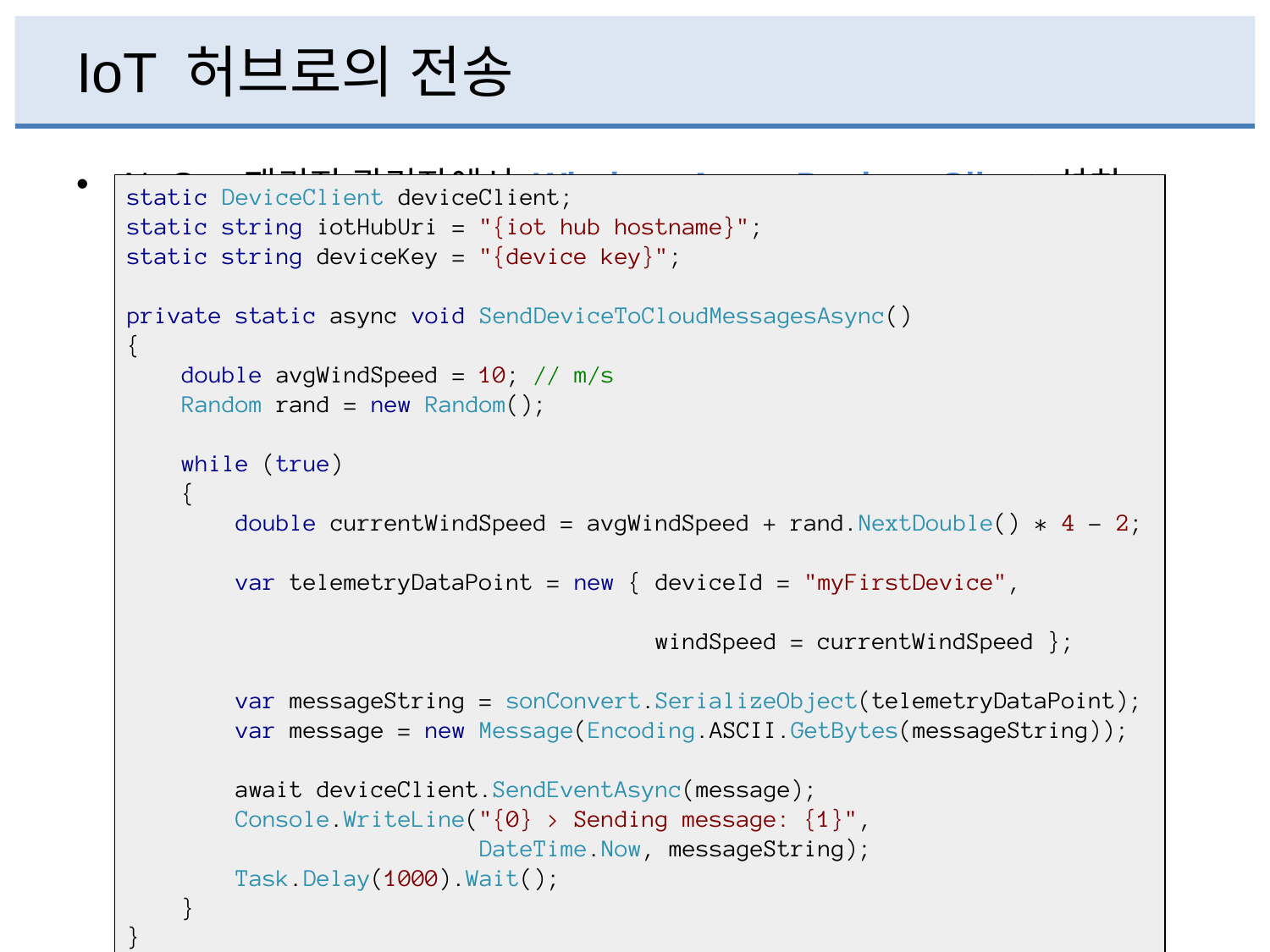

# IoT 허브로의 전송

NuGet 패키지 관리자에서 WindowsAzure.Devices.Client 설치
static DeviceClient deviceClient;
static string iotHubUri = "{iot hub hostname}";
static string deviceKey = "{device key}";

private static async void SendDeviceToCloudMessagesAsync()
{
    double avgWindSpeed = 10; // m/s
    Random rand = new Random();

    while (true)
    {
        double currentWindSpeed = avgWindSpeed + rand.NextDouble() * 4 - 2;
        var telemetryDataPoint = new { deviceId = "myFirstDevice",
                                       windSpeed = currentWindSpeed };

        var messageString = sonConvert.SerializeObject(telemetryDataPoint);
        var message = new Message(Encoding.ASCII.GetBytes(messageString));
        await deviceClient.SendEventAsync(message);
        Console.WriteLine("{0} > Sending message: {1}",
                          DateTime.Now, messageString);
        Task.Delay(1000).Wait();
    }
}